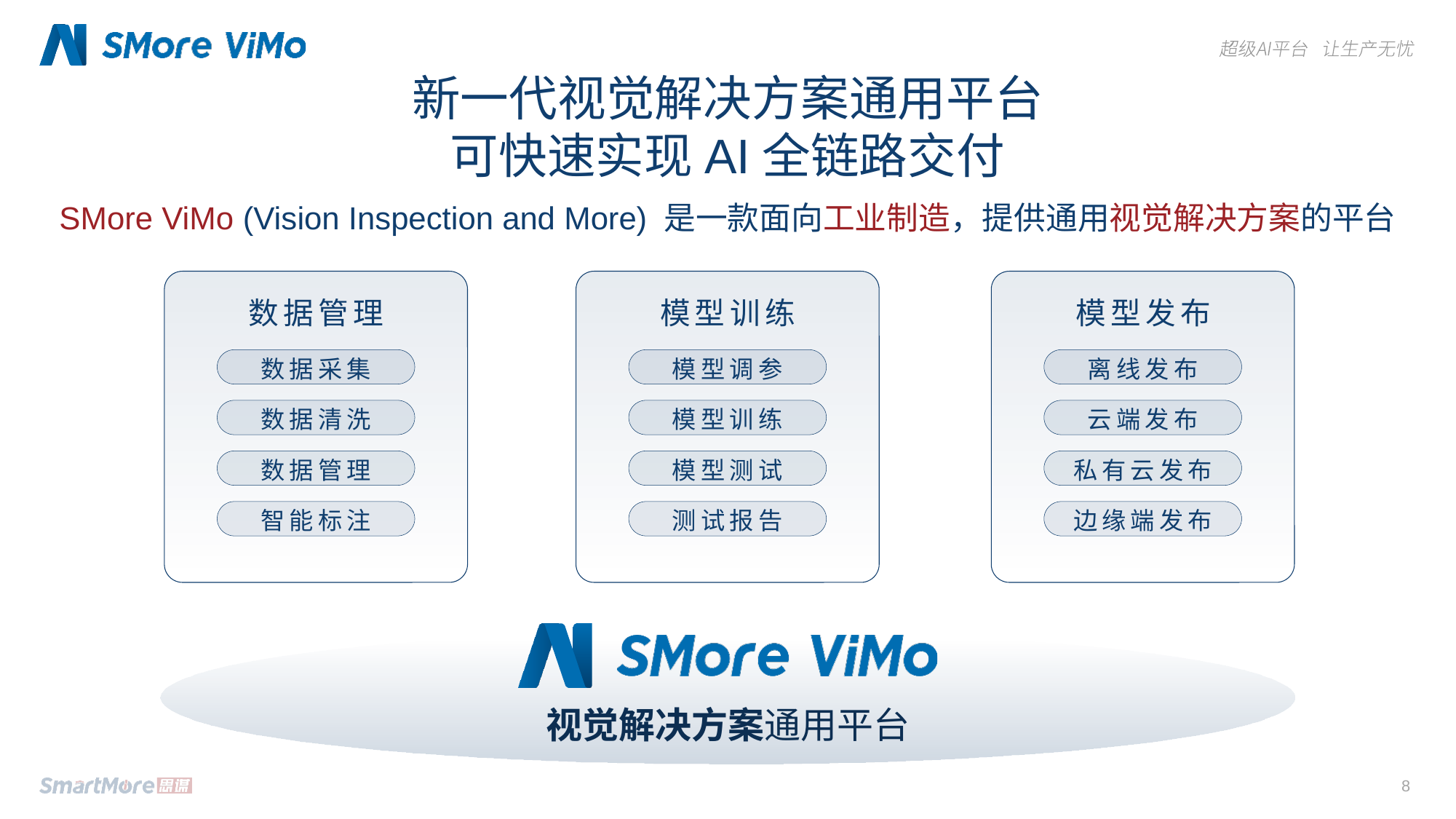

新一代视觉解决方案通用平台
可快速实现AI全链路交付
SMore ViMo (Vision Inspection and More) 是一款面向工业制造，提供通用视觉解决方案的平台

模型训练
模型发布
数据管理
数据采集
模型调参
离线发布
数据清洗
模型训练
云端发布

数据管理
模型测试
私有云发布
智能标注
测试报告
边缘端发布

视觉解决方案通用平台